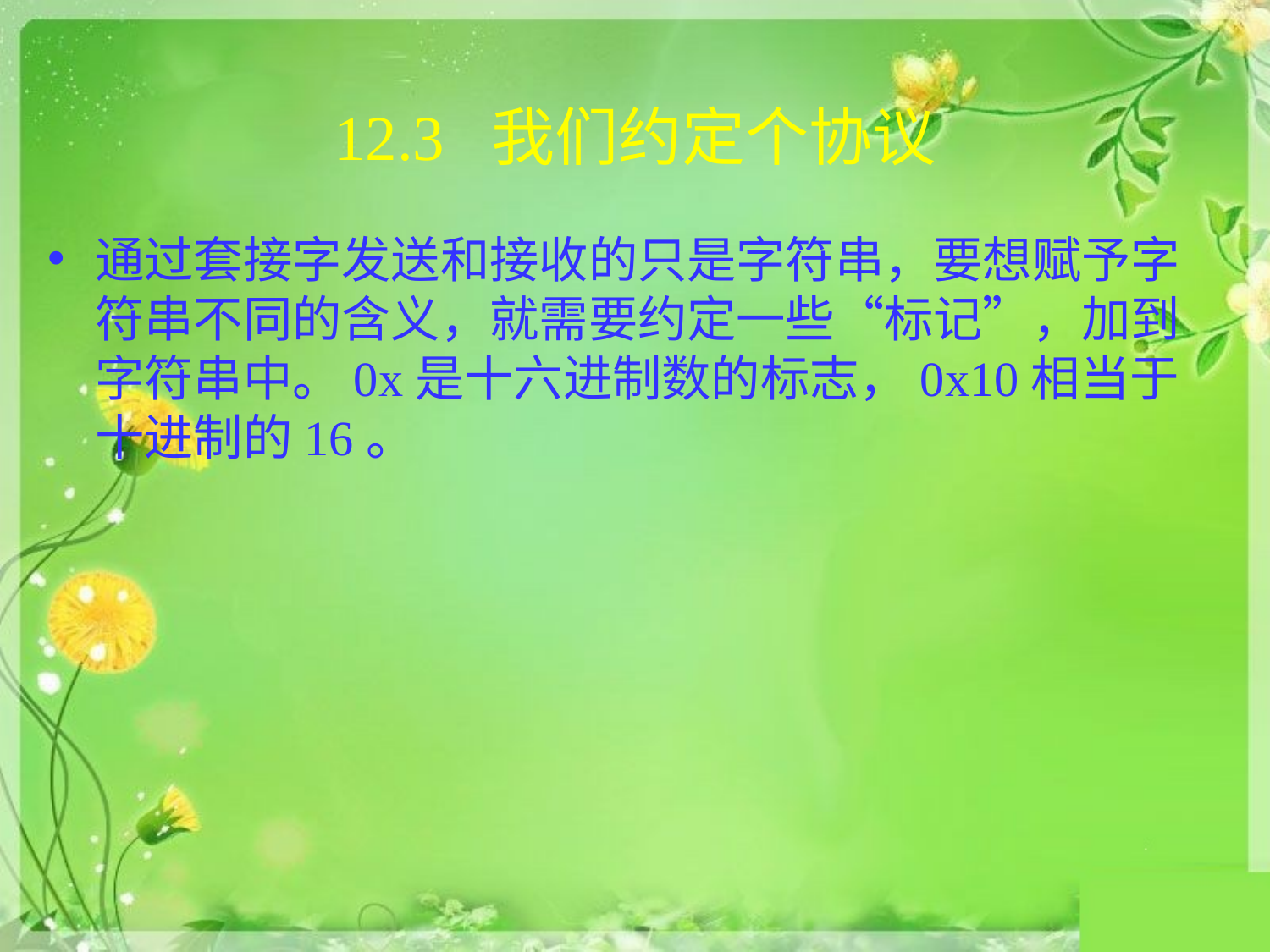

# 12.3  我们约定个协议
通过套接字发送和接收的只是字符串，要想赋予字符串不同的含义，就需要约定一些“标记”，加到字符串中。0x是十六进制数的标志，0x10相当于十进制的16。